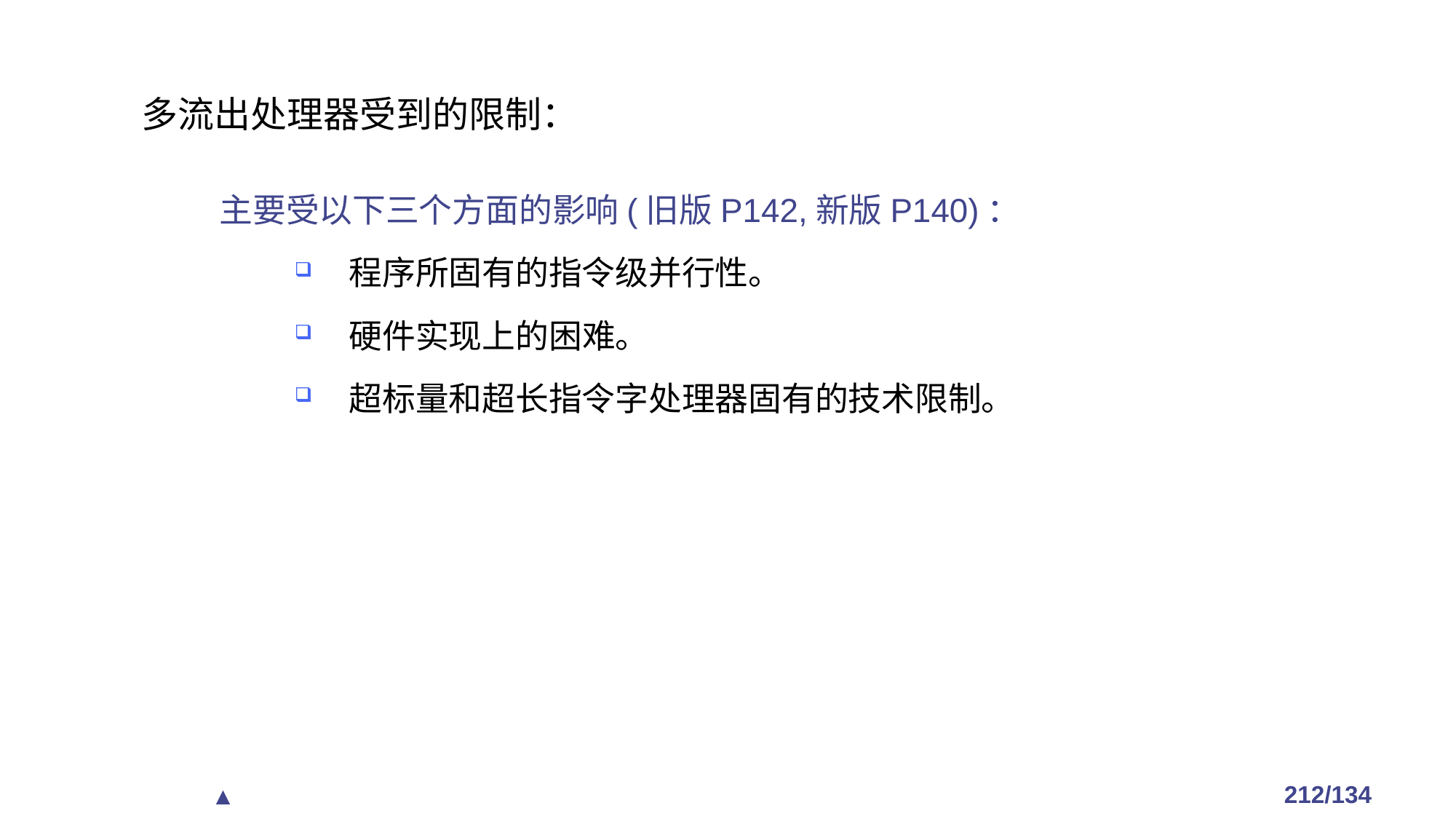

多流出处理器受到的限制：
主要受以下三个方面的影响(旧版P142,新版P140)：
程序所固有的指令级并行性。
硬件实现上的困难。
超标量和超长指令字处理器固有的技术限制。